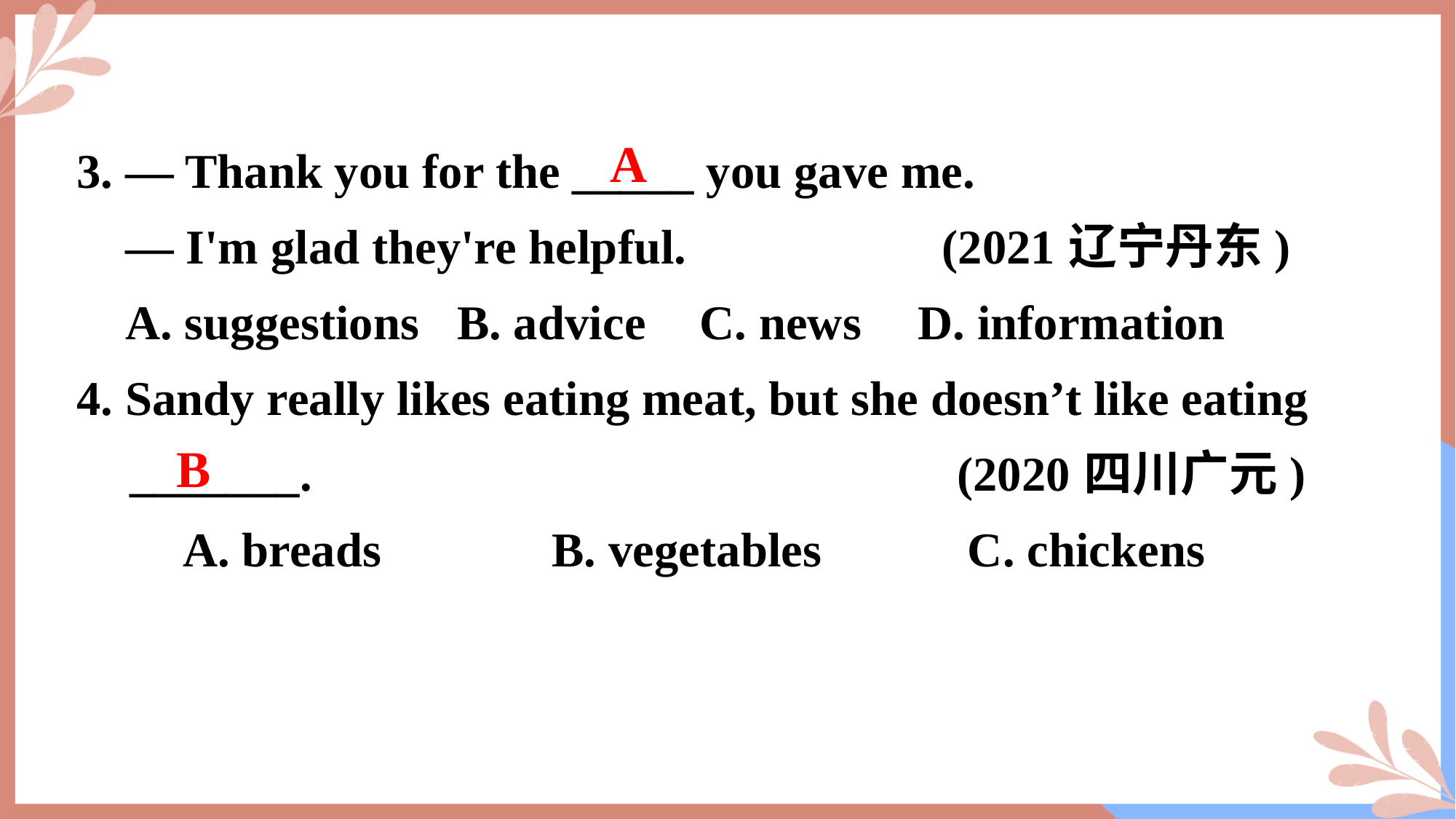

3. — Thank you for the _____ you gave me.
    — I'm glad they're helpful.                     (2021辽宁丹东)
    A. suggestions	B. advice	  C. news	  D. information
4. Sandy really likes eating meat, but she doesn’t like eating _______.                                                     (2020四川广元)
A. breads              B. vegetables            C. chickens
A
B